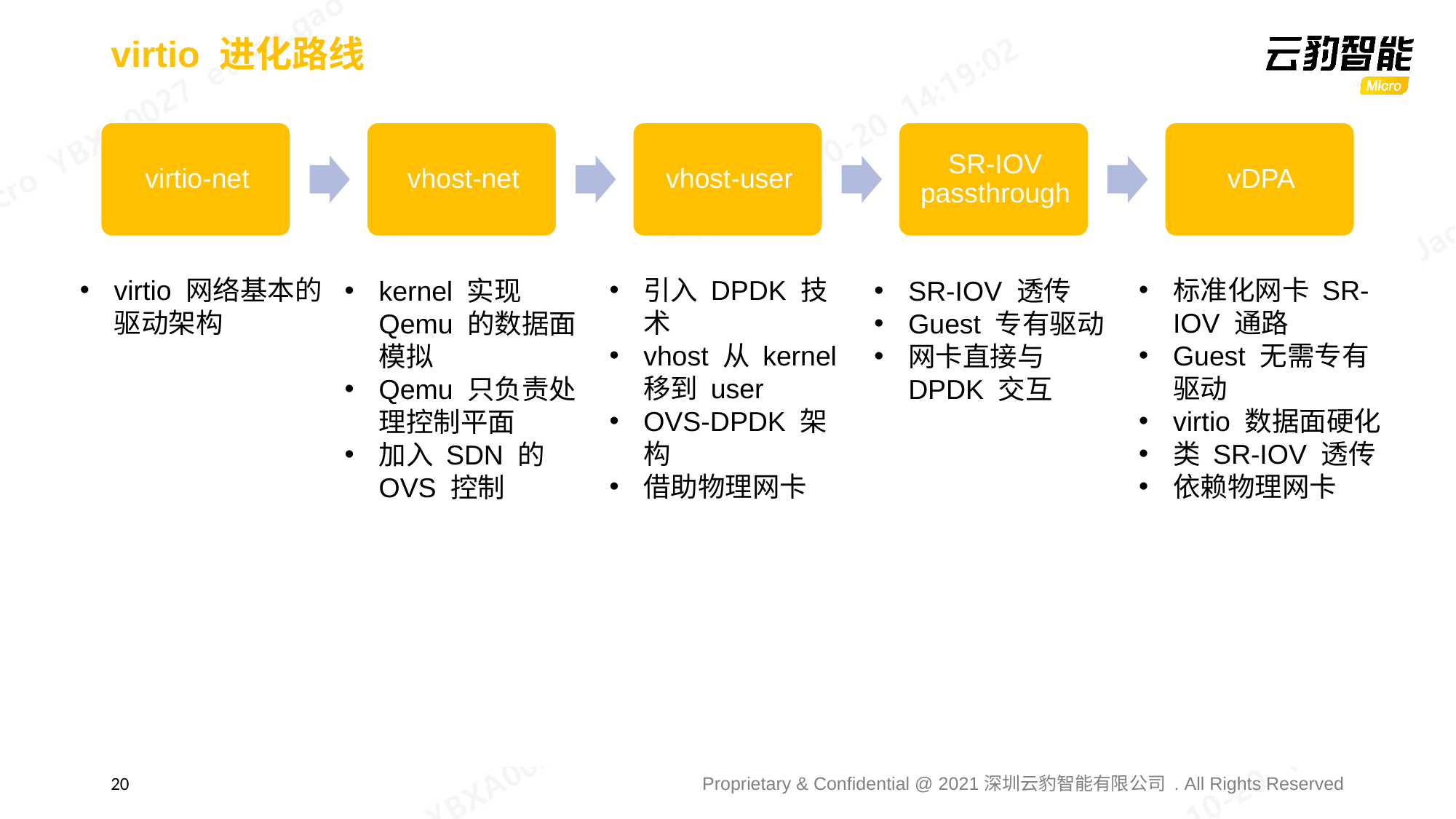

virtio 进化路线
virtio-net

vhost-net

vhost-user

SR-IOV passthrough

vDPA

标准化网卡 SR-IOV 通路
Guest 无需专有驱动
virtio 数据面硬化
类 SR-IOV 透传
依赖物理网卡
virtio 网络基本的驱动架构
引入 DPDK 技术
vhost 从 kernel 移到 user
OVS-DPDK 架构
借助物理网卡
kernel 实现 Qemu 的数据面模拟
Qemu 只负责处理控制平面
加入 SDN 的 OVS 控制
SR-IOV 透传
Guest 专有驱动
网卡直接与 DPDK 交互
20
Proprietary & Confidential @ 2021深圳云豹智能有限公司 . All Rights Reserved